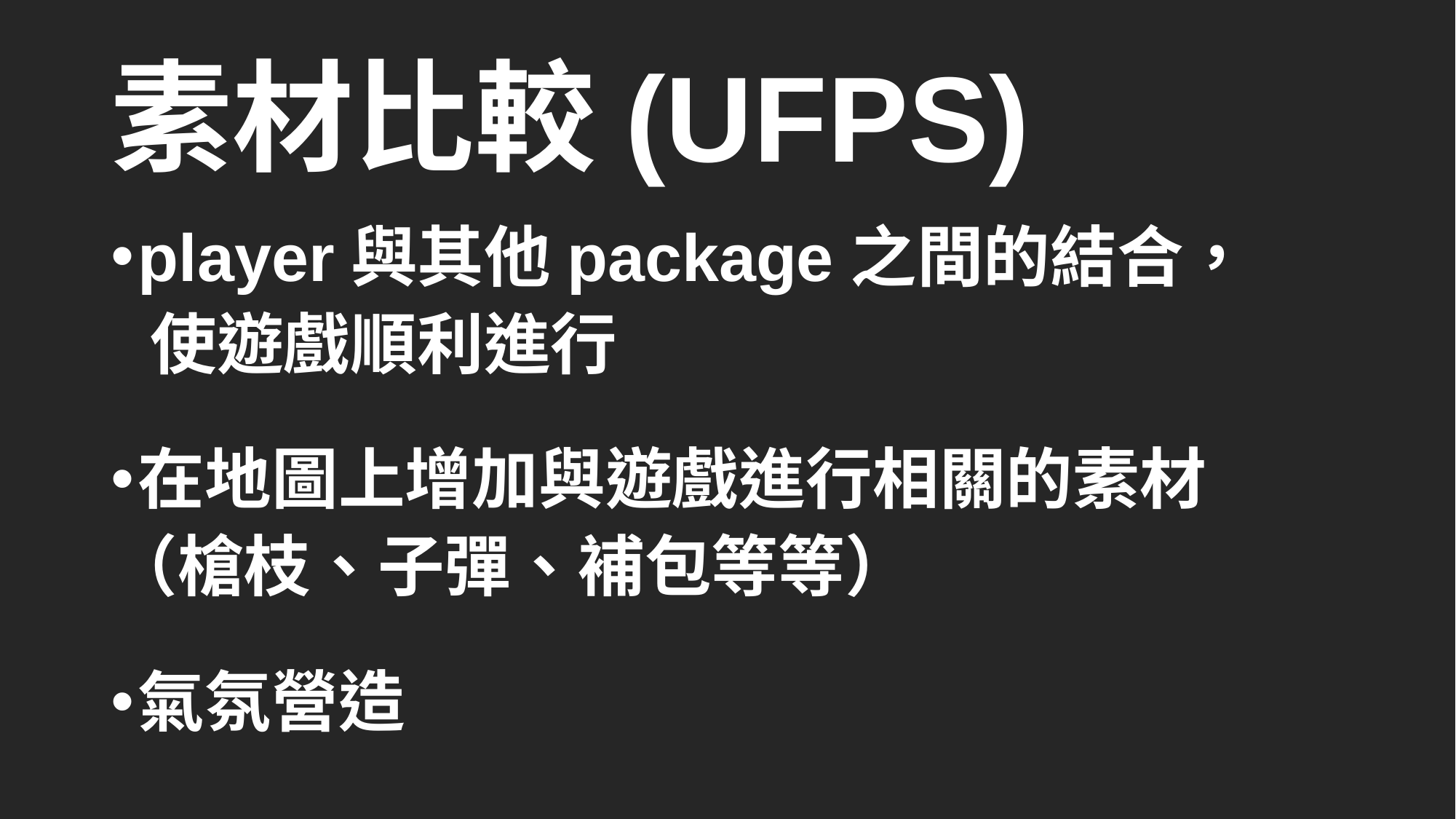

# 素材比較(UFPS)
player與其他package之間的結合，
  使遊戲順利進行

在地圖上增加與遊戲進行相關的素材
（槍枝、子彈、補包等等）

氣氛營造